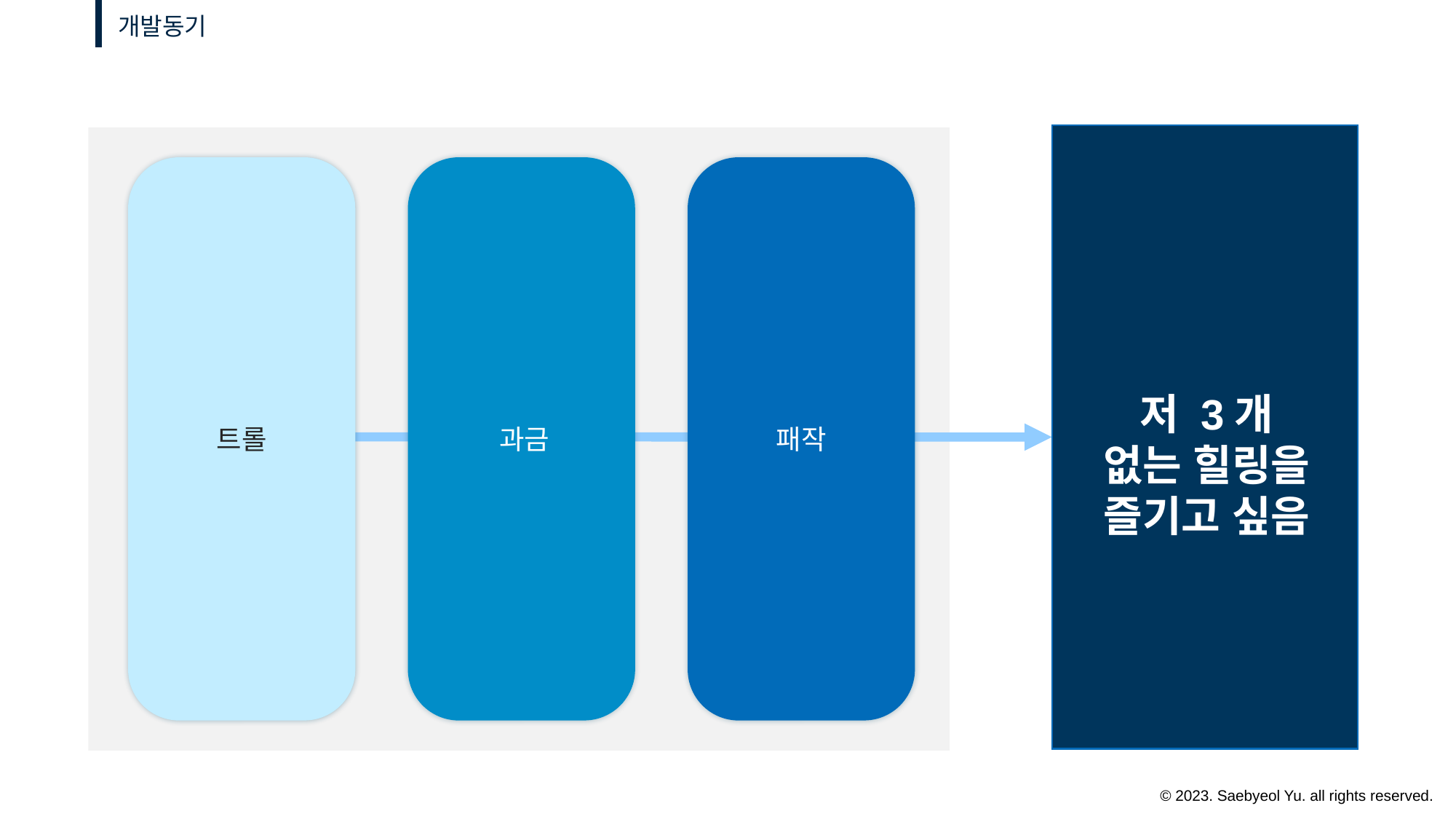

개발동기

저 3개 없는 힐링을 즐기고 싶음
트롤
과금
패작